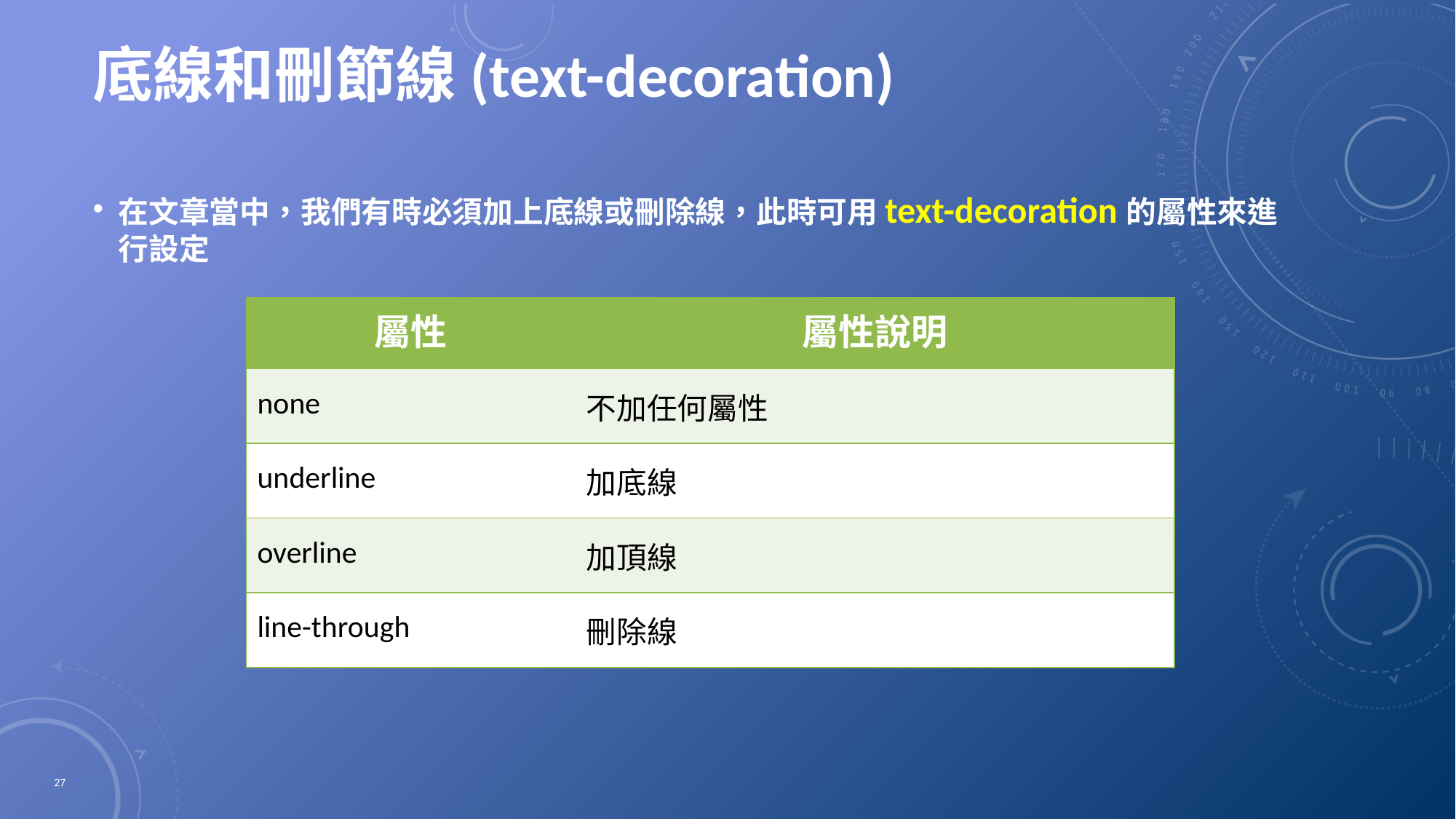

# 底線和刪節線(text-decoration)
在文章當中，我們有時必須加上底線或刪除線，此時可用text-decoration的屬性來進行設定

| 屬性 | 屬性說明 |
| --- | --- |
| none | 不加任何屬性 |
| underline | 加底線 |
| overline | 加頂線 |
| line-through | 刪除線 |
27